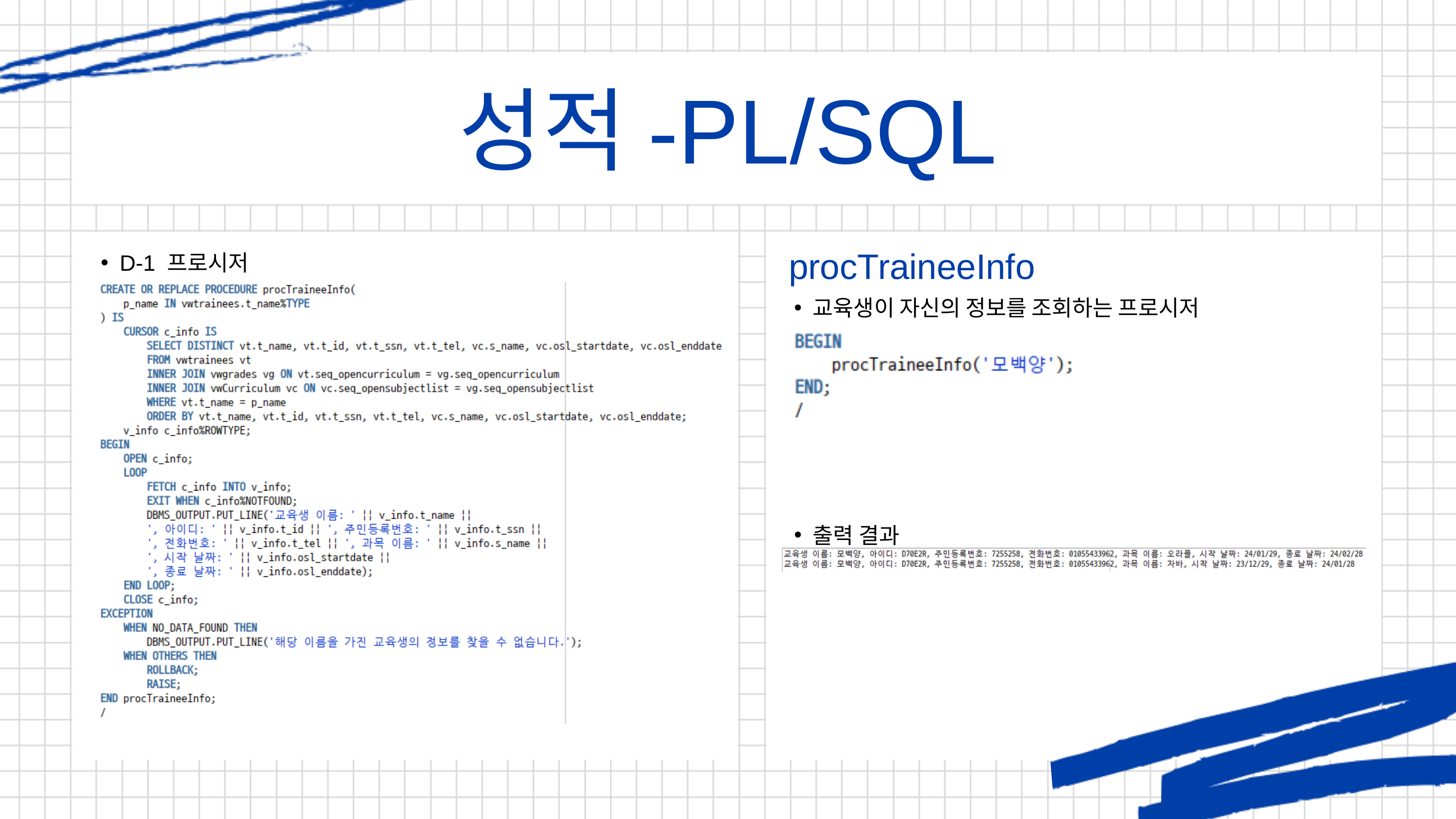

성적-PL/SQL

procTraineeInfo
B-5
D-1 프로시저

교육생이 자신의 정보를 조회하는 프로시저

출력 결과